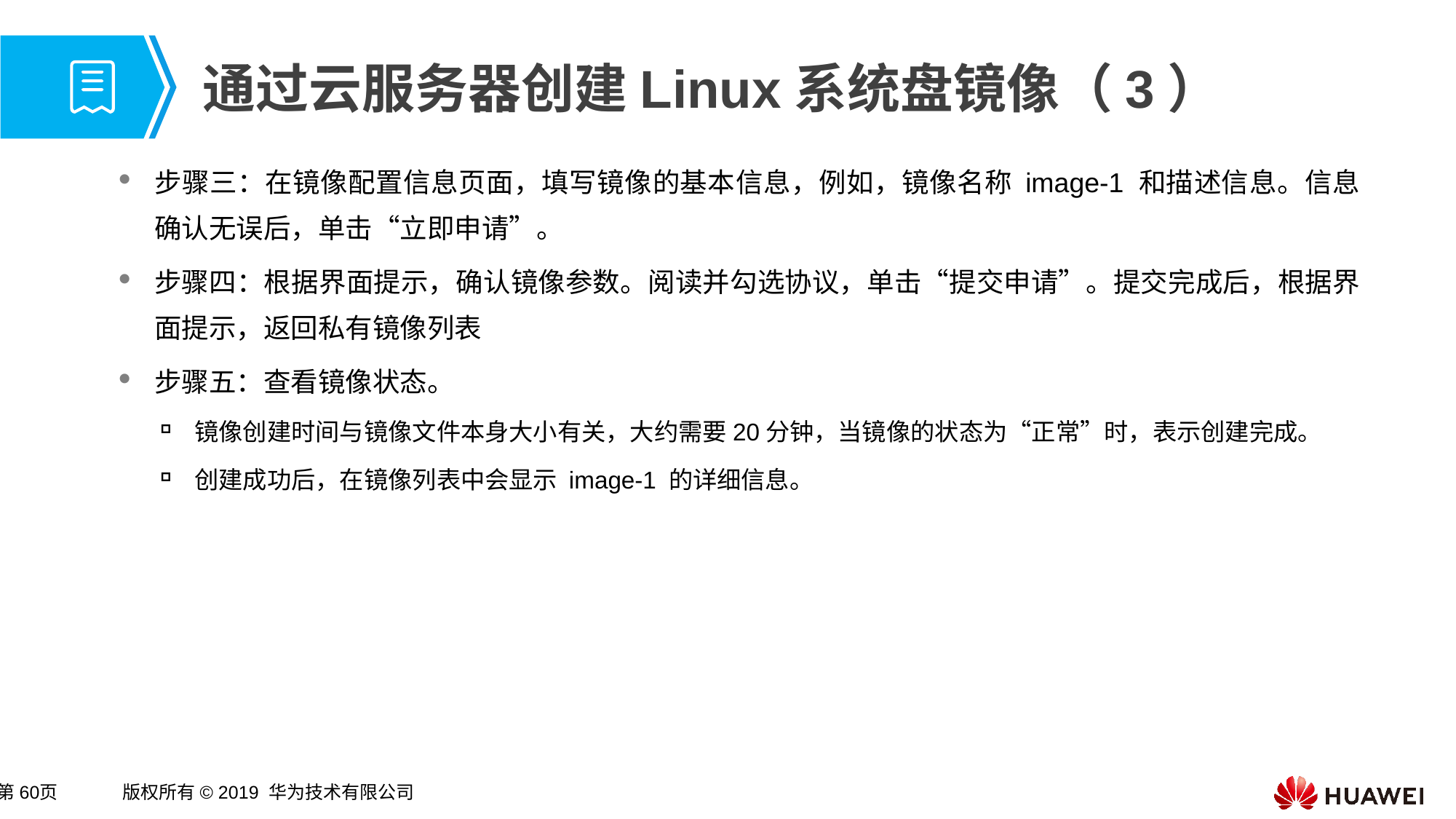

# 通过云服务器创建Linux系统盘镜像（3）
步骤三：在镜像配置信息页面，填写镜像的基本信息，例如，镜像名称 image-1 和描述信息。信息确认无误后，单击“立即申请”。
步骤四：根据界面提示，确认镜像参数。阅读并勾选协议，单击“提交申请”。提交完成后，根据界面提示，返回私有镜像列表
步骤五：查看镜像状态。
镜像创建时间与镜像文件本身大小有关，大约需要20分钟，当镜像的状态为“正常”时，表示创建完成。
创建成功后，在镜像列表中会显示 image-1 的详细信息。